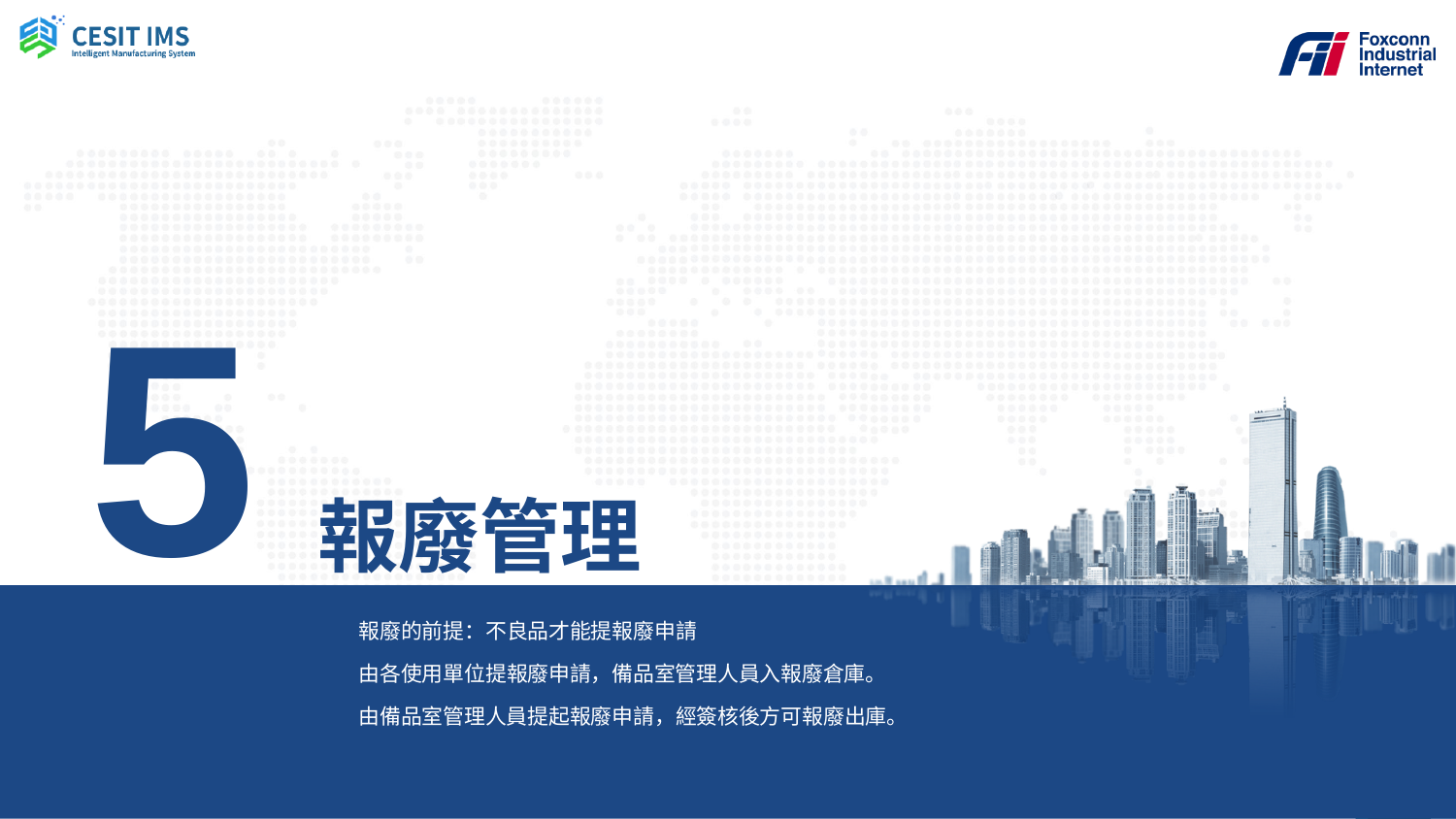

5
報廢管理
報廢的前提：不良品才能提報廢申請
由各使用單位提報廢申請，備品室管理人員入報廢倉庫。
由備品室管理人員提起報廢申請，經簽核後方可報廢出庫。